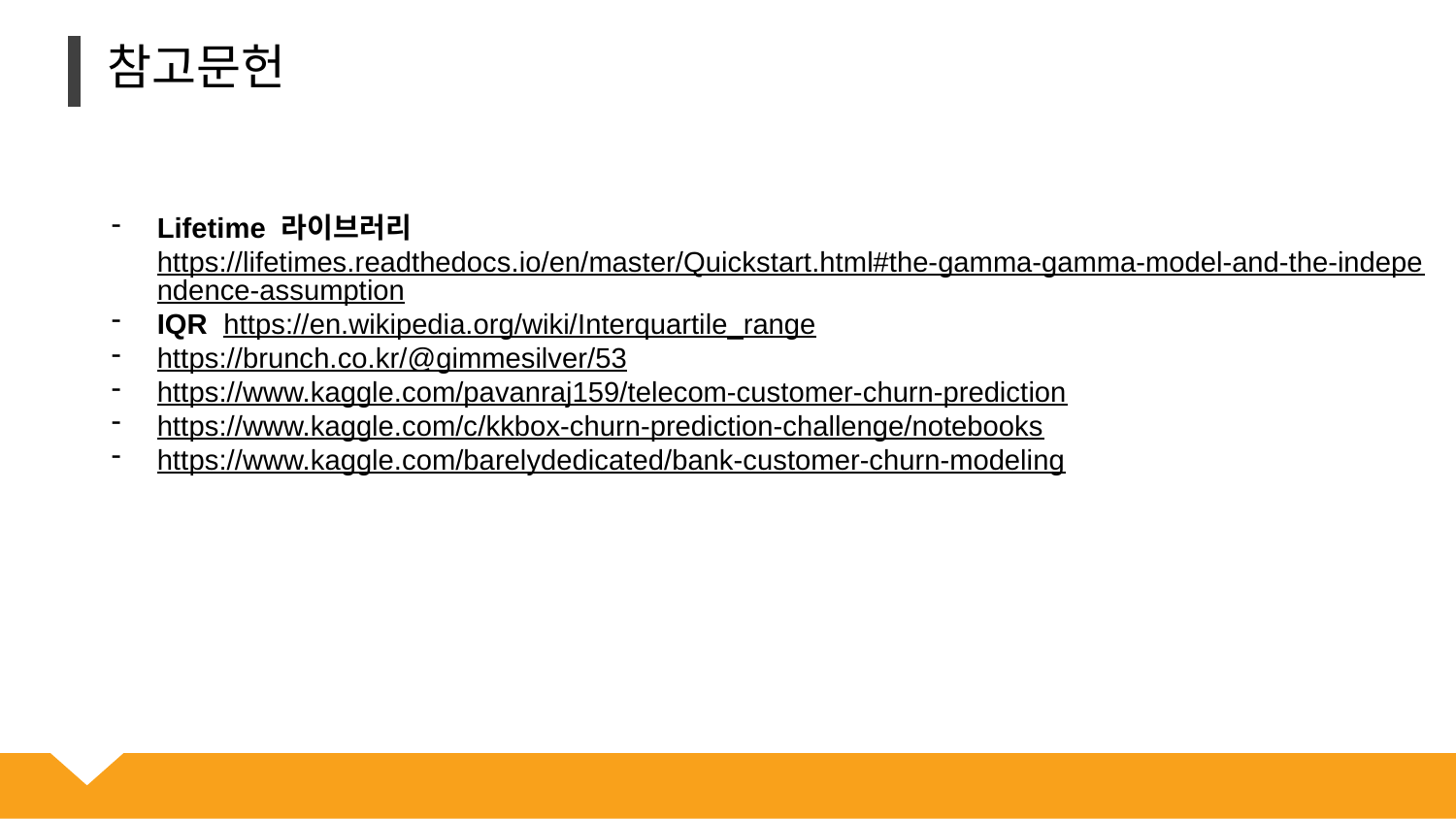

참고문헌
Lifetime 라이브러리https://lifetimes.readthedocs.io/en/master/Quickstart.html#the-gamma-gamma-model-and-the-independence-assumption
IQR  https://en.wikipedia.org/wiki/Interquartile_range
https://brunch.co.kr/@gimmesilver/53
https://www.kaggle.com/pavanraj159/telecom-customer-churn-prediction
https://www.kaggle.com/c/kkbox-churn-prediction-challenge/notebooks
https://www.kaggle.com/barelydedicated/bank-customer-churn-modeling